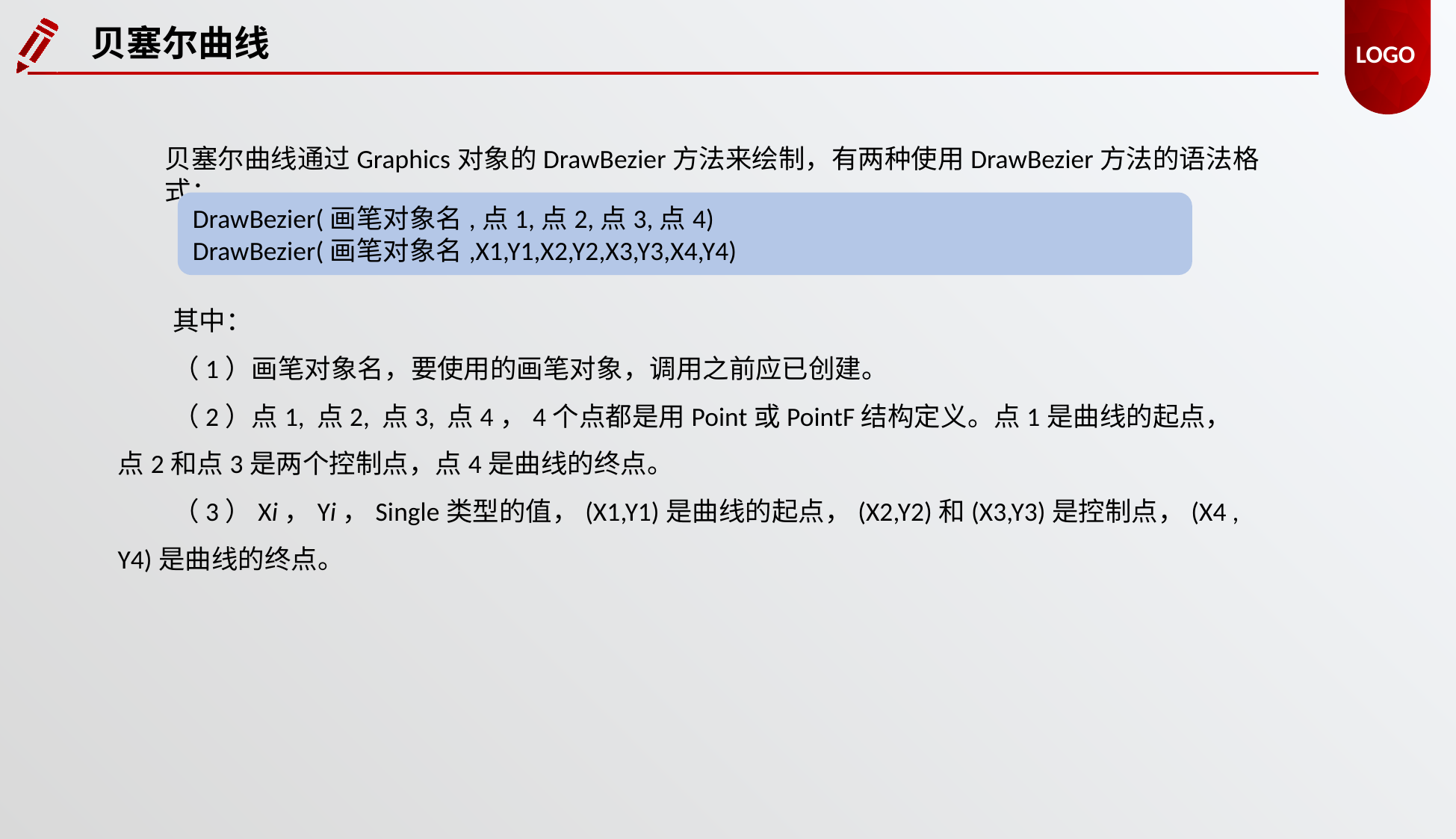

贝塞尔曲线
贝塞尔曲线通过Graphics对象的DrawBezier方法来绘制，有两种使用DrawBezier方法的语法格式：
DrawBezier(画笔对象名,点1,点2,点3,点4)
DrawBezier(画笔对象名,X1,Y1,X2,Y2,X3,Y3,X4,Y4)
其中：
（1）画笔对象名，要使用的画笔对象，调用之前应已创建。
（2）点1, 点2, 点3, 点4，4个点都是用Point或PointF结构定义。点1是曲线的起点，点2和点3是两个控制点，点4是曲线的终点。
（3）Xi，Yi，Single类型的值，(X1,Y1)是曲线的起点，(X2,Y2)和(X3,Y3)是控制点，(X4 , Y4)是曲线的终点。